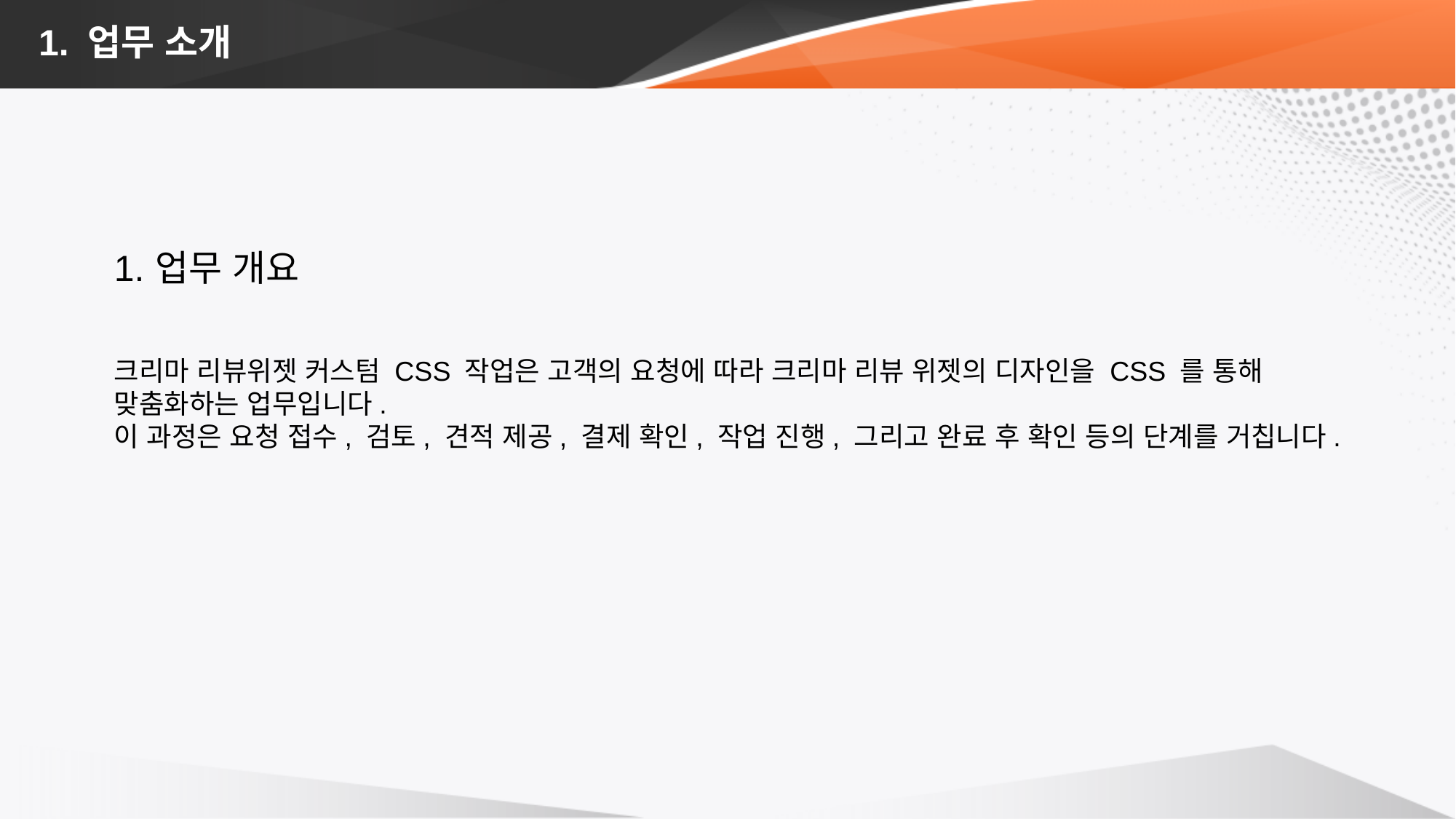

# 1. 업무 소개
업무 개요

크리마 리뷰위젯 커스텀 CSS 작업은 고객의 요청에 따라 크리마 리뷰 위젯의 디자인을 CSS 를 통해
맞춤화하는 업무입니다.
이 과정은 요청 접수, 검토, 견적 제공, 결제 확인, 작업 진행, 그리고 완료 후 확인 등의 단계를 거칩니다.